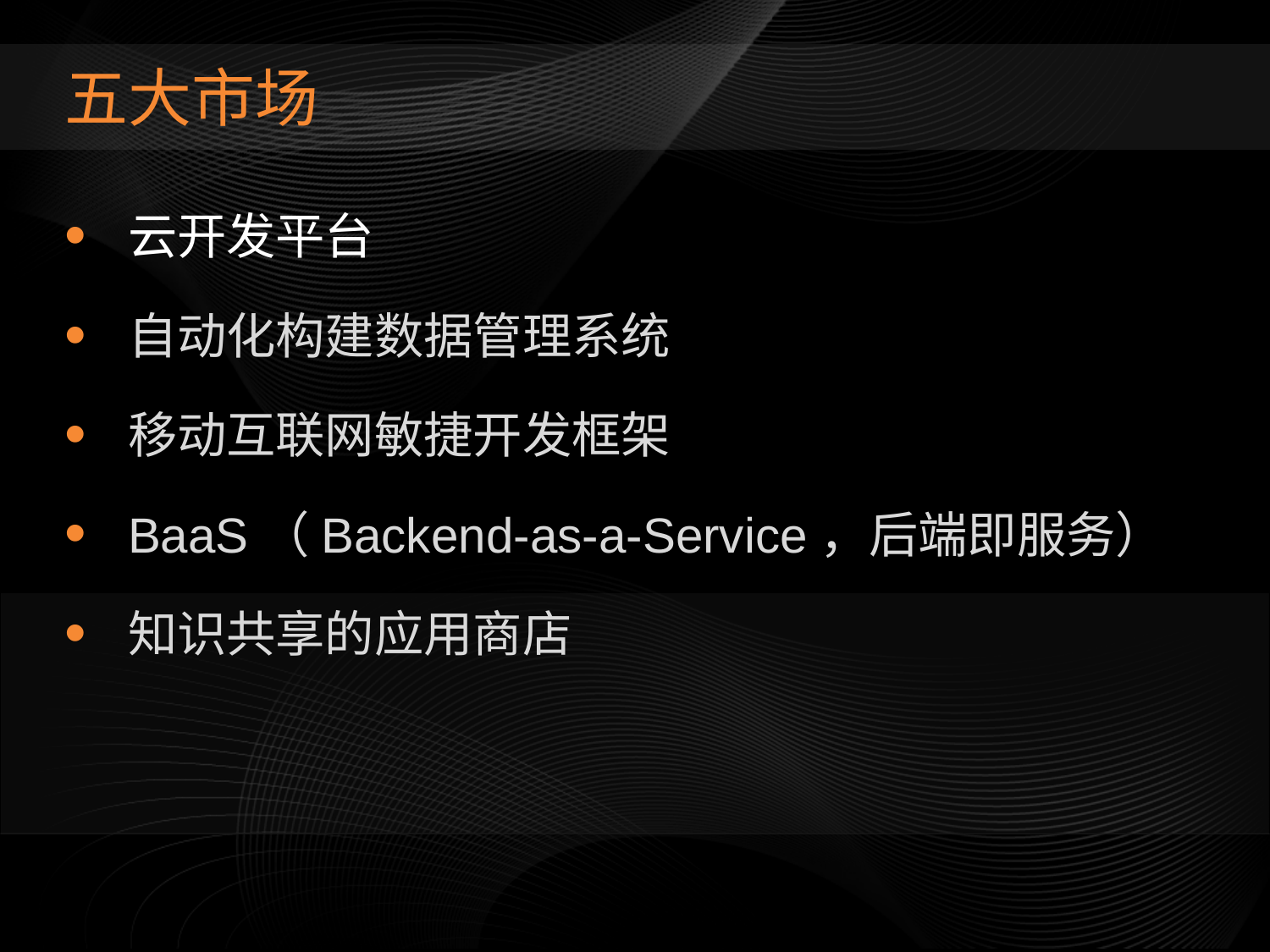

# 五大市场
云开发平台
自动化构建数据管理系统
移动互联网敏捷开发框架
BaaS（Backend-as-a-Service，后端即服务）
知识共享的应用商店